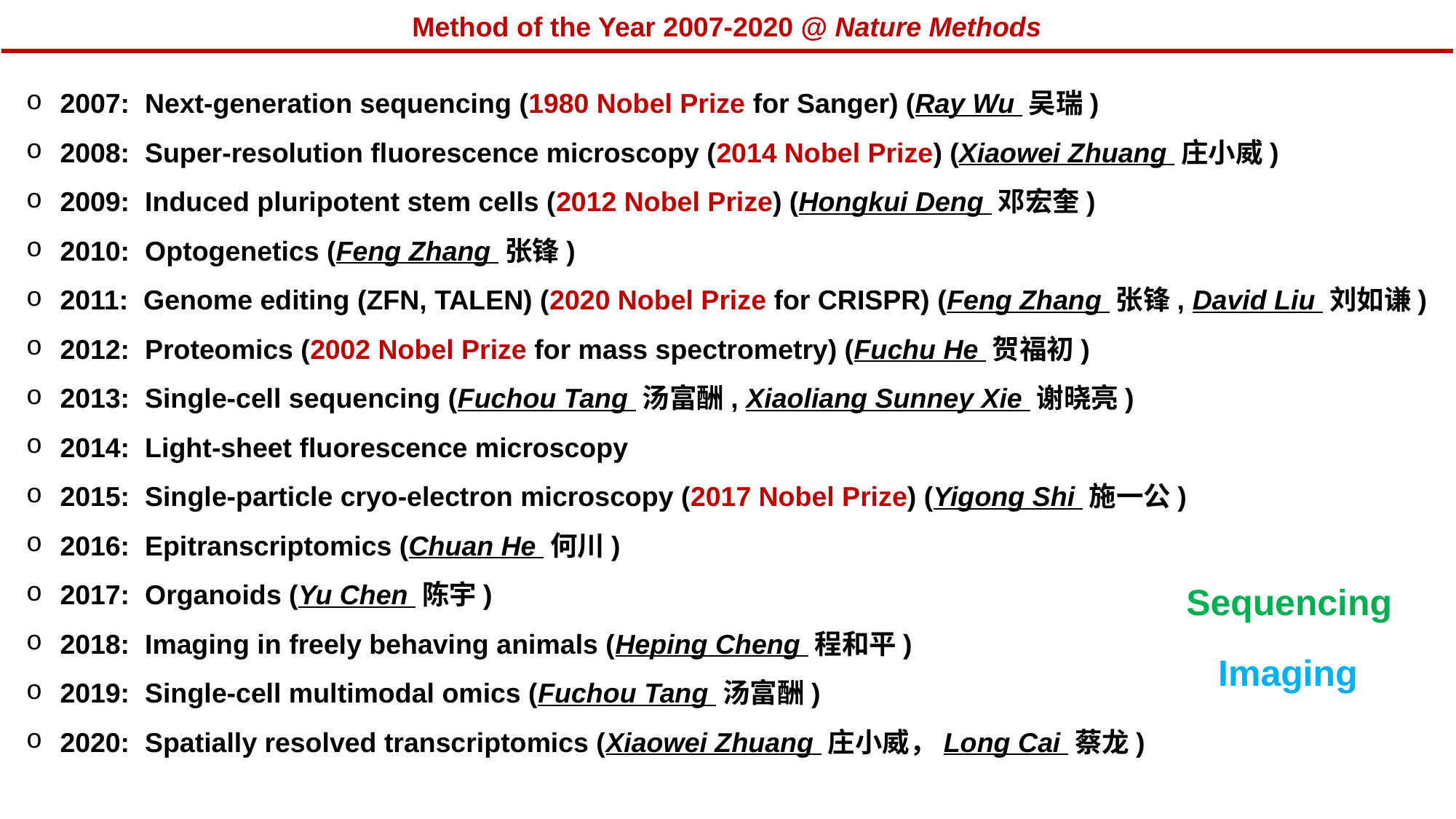

Method of the Year 2007-2020 @ Nature Methods
2007:  Next-generation sequencing (1980 Nobel Prize for Sanger) (Ray Wu 吴瑞)
2008:  Super-resolution fluorescence microscopy (2014 Nobel Prize) (Xiaowei Zhuang 庄小威)
2009:  Induced pluripotent stem cells (2012 Nobel Prize) (Hongkui Deng 邓宏奎)
2010:  Optogenetics (Feng Zhang 张锋)
2011:  Genome editing (ZFN, TALEN) (2020 Nobel Prize for CRISPR) (Feng Zhang 张锋, David Liu 刘如谦)
2012:  Proteomics (2002 Nobel Prize for mass spectrometry) (Fuchu He 贺福初)
2013:  Single-cell sequencing (Fuchou Tang 汤富酬, Xiaoliang Sunney Xie 谢晓亮)
2014:  Light-sheet fluorescence microscopy
2015:  Single-particle cryo-electron microscopy (2017 Nobel Prize) (Yigong Shi 施一公)
2016:  Epitranscriptomics (Chuan He 何川)
2017:  Organoids (Yu Chen 陈宇)
2018:  Imaging in freely behaving animals (Heping Cheng 程和平)
2019:  Single-cell multimodal omics (Fuchou Tang 汤富酬)
2020:  Spatially resolved transcriptomics (Xiaowei Zhuang 庄小威，Long Cai 蔡龙)
Sequencing
Imaging